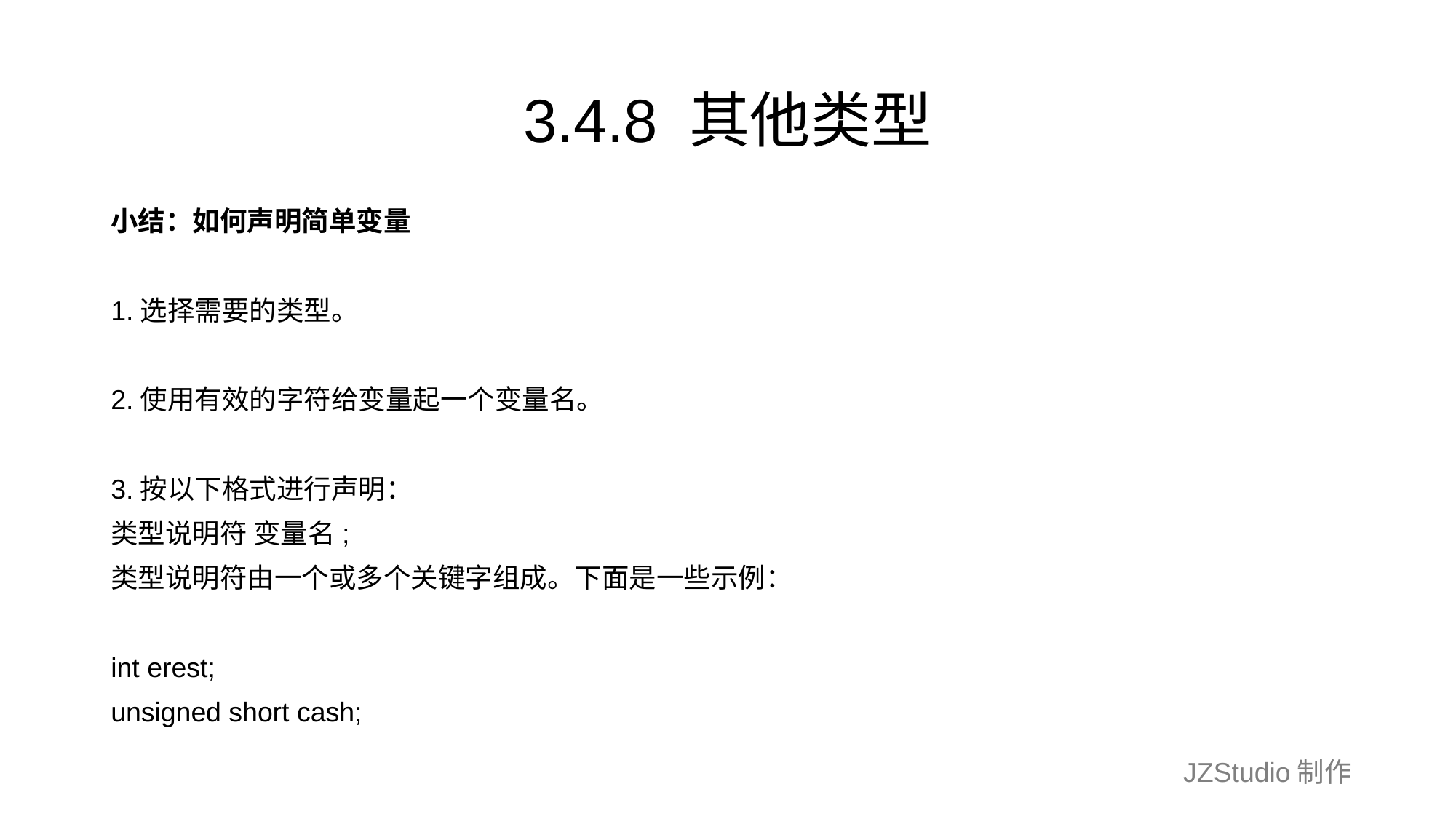

# 3.4.8 其他类型
小结：如何声明简单变量

1.选择需要的类型。

2.使用有效的字符给变量起一个变量名。

3.按以下格式进行声明：
类型说明符 变量名;
类型说明符由一个或多个关键字组成。下面是一些示例：

int erest;
unsigned short cash;